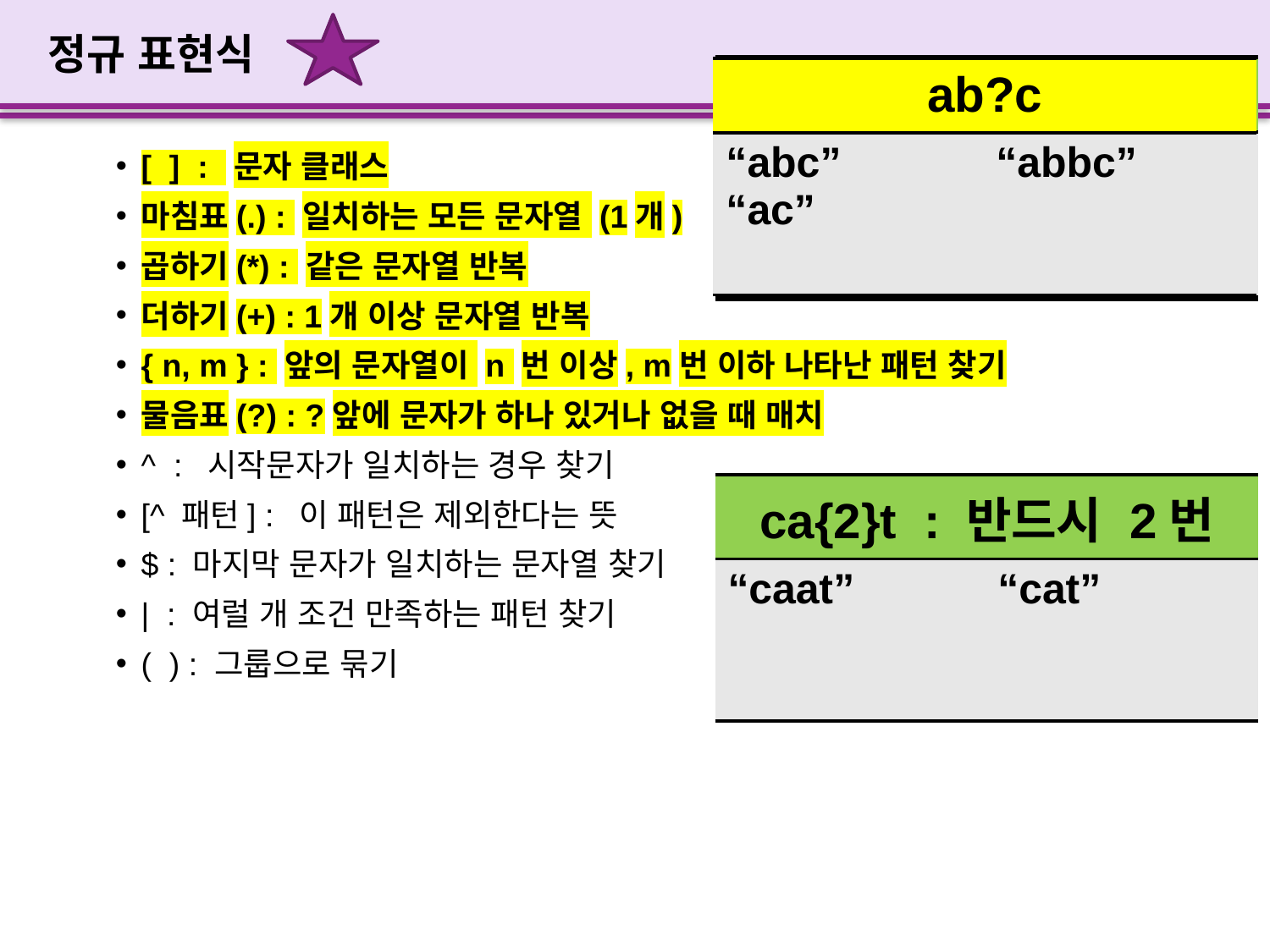

# 정규 표현식

| [abc] |  |
| --- | --- |
| “a” “before” | “kor” |
|  |  |
| --- | --- |
| [a-zA-Z] [0-5] | 알파벳 모두 [012345] |
| [^ ] : 반대(not) |  |
| --- | --- |
| [^0-9] | 숫자가아닌 문자만 |
| a.b |  |
| --- | --- |
| “aab” “a0b” | “abc” |
| ca{2,4}t |  |
| --- | --- |
| “caat” “caaat” “caaaat” | “cat” “caaaaat” |
| a[.]b |  |
| --- | --- |
| “a.b” | . 그대로를 의미함 |
| ab?c |  |
| --- | --- |
| “abc” “ac” | “abbc” |
| ab+c |  |
| --- | --- |
| “abc” “abbbbbc” | “ac” |
| ab\*c |  |
| --- | --- |
| “abc” “abbbbbc” “ac” |  |
[  ]  :  문자 클래스
마침표(.) : 일치하는 모든 문자열 (1개)
곱하기(*) : 같은 문자열 반복
더하기(+) : 1개 이상 문자열 반복
{ n, m } : 앞의 문자열이 n 번 이상, m번 이하 나타난 패턴 찾기
물음표(?) : ?앞에 문자가 하나 있거나 없을 때 매치
^  :  시작문자가 일치하는 경우 찾기
[^ 패턴] :  이 패턴은 제외한다는 뜻
$ : 마지막 문자가 일치하는 문자열 찾기
|  : 여럴 개 조건 만족하는 패턴 찾기
(  ) : 그룹으로 묶기

| ca{2}t : 반드시 2번 |  |
| --- | --- |
| “caat” | “cat” |